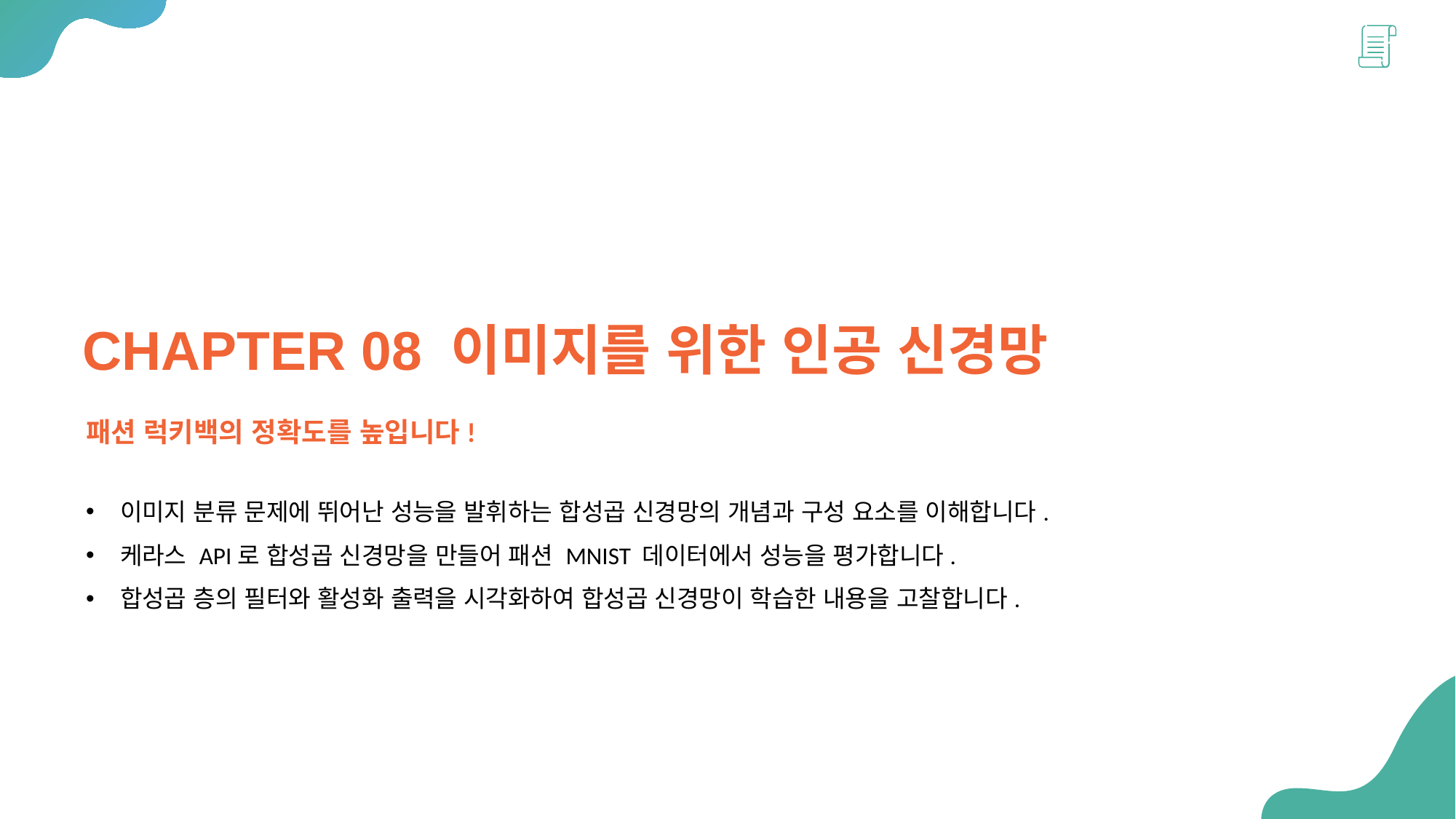

CHAPTER 08 이미지를 위한 인공 신경망
패션 럭키백의 정확도를 높입니다!
이미지 분류 문제에 뛰어난 성능을 발휘하는 합성곱 신경망의 개념과 구성 요소를 이해합니다.
케라스 API로 합성곱 신경망을 만들어 패션 MNIST 데이터에서 성능을 평가합니다.
합성곱 층의 필터와 활성화 출력을 시각화하여 합성곱 신경망이 학습한 내용을 고찰합니다.